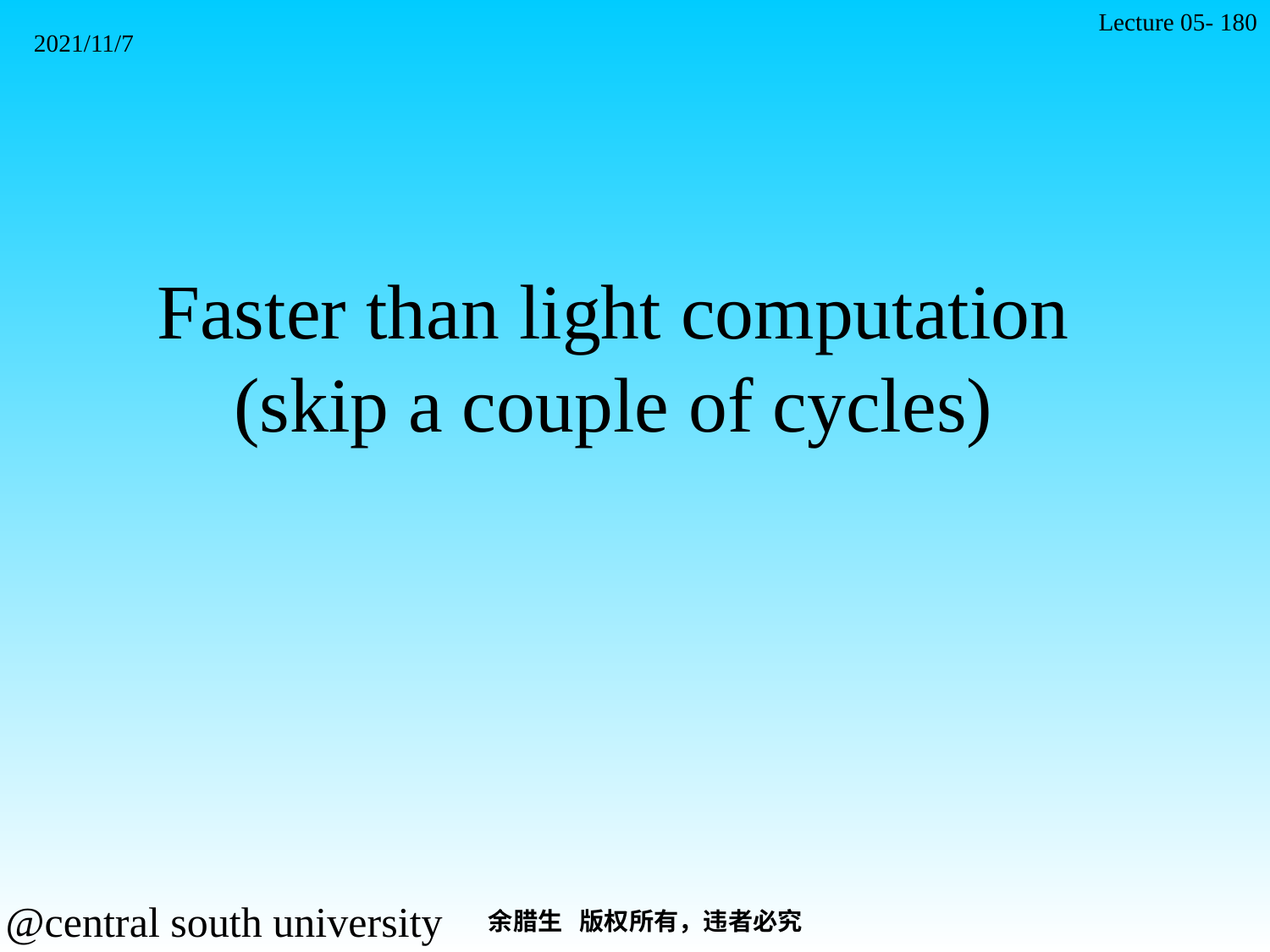

Lecture 05- 180
2021/11/7
# Faster than light computation (skip a couple of cycles)
余腊生   版权所有，违者必究